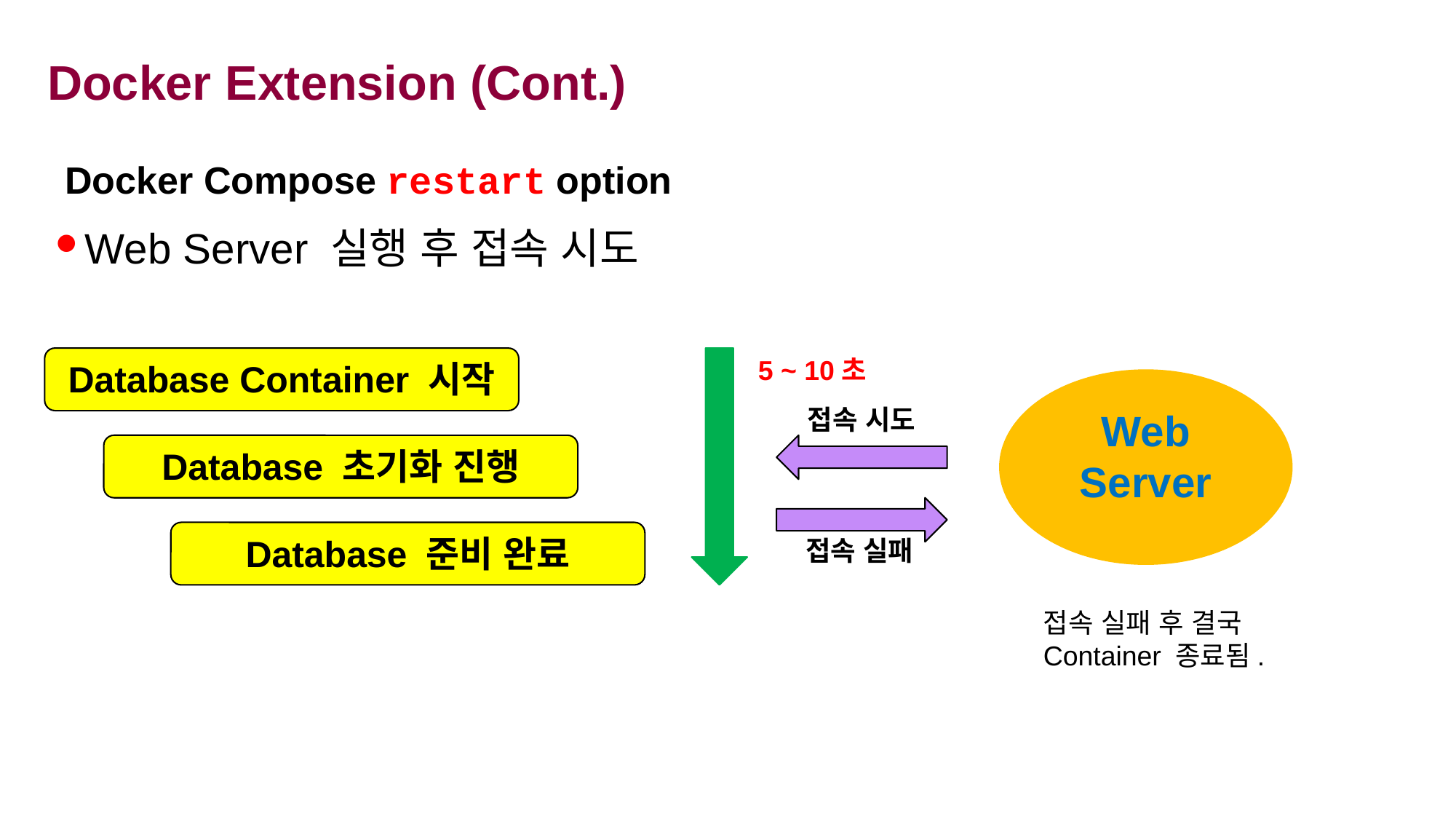

# Docker Extension (Cont.)
Docker Compose restart option
Web Server 실행 후 접속 시도

Database Container 시작

5 ~ 10초
Web Server
접속 시도
Database 초기화 진행

Database 준비 완료
접속 실패
접속 실패 후 결국 Container 종료됨.